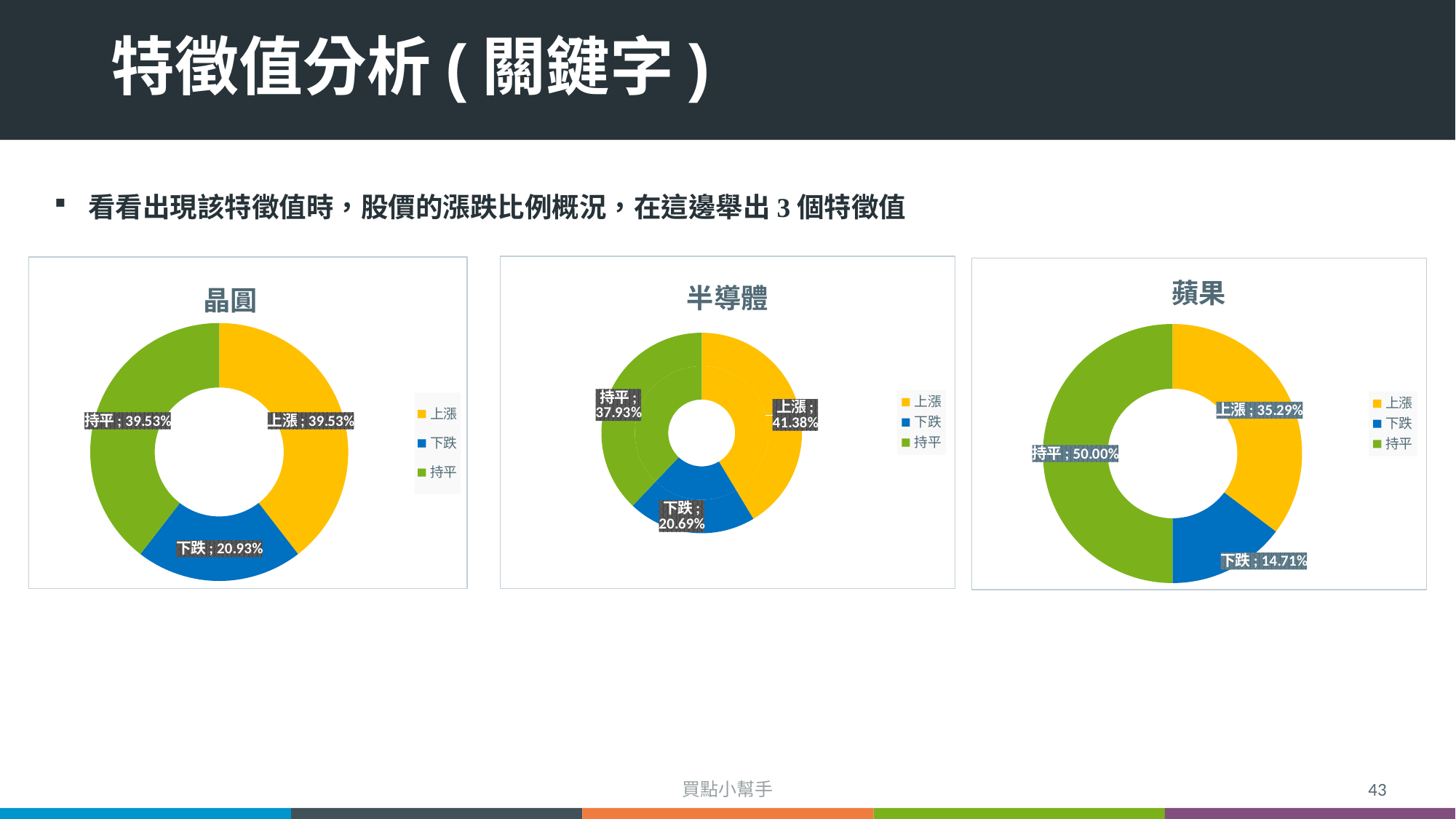

# 特徵值分析(關鍵字)
看看出現該特徵值時，股價的漲跌比例概況，在這邊舉出3個特徵值

### Chart: 半導體

| Category | 半導體 | 半導體 |
|---|---|---|
| 上漲 | 0.41379310344827586 | 0.41379310344827586 |
| 下跌 | 0.20689655172413793 | 0.20689655172413793 |
| 持平 | 0.3793103448275862 | 0.3793103448275862 |

### Chart:

| Category | 晶圓 |
|---|---|
| 上漲 | 0.3953488372093023 |
| 下跌 | 0.20930232558139536 |
| 持平 | 0.3953488372093023 |

### Chart:

| Category | 蘋果 |
|---|---|
| 上漲 | 0.35294117647058826 |
| 下跌 | 0.14705882352941177 |
| 持平 | 0.5 |
買點小幫手
43